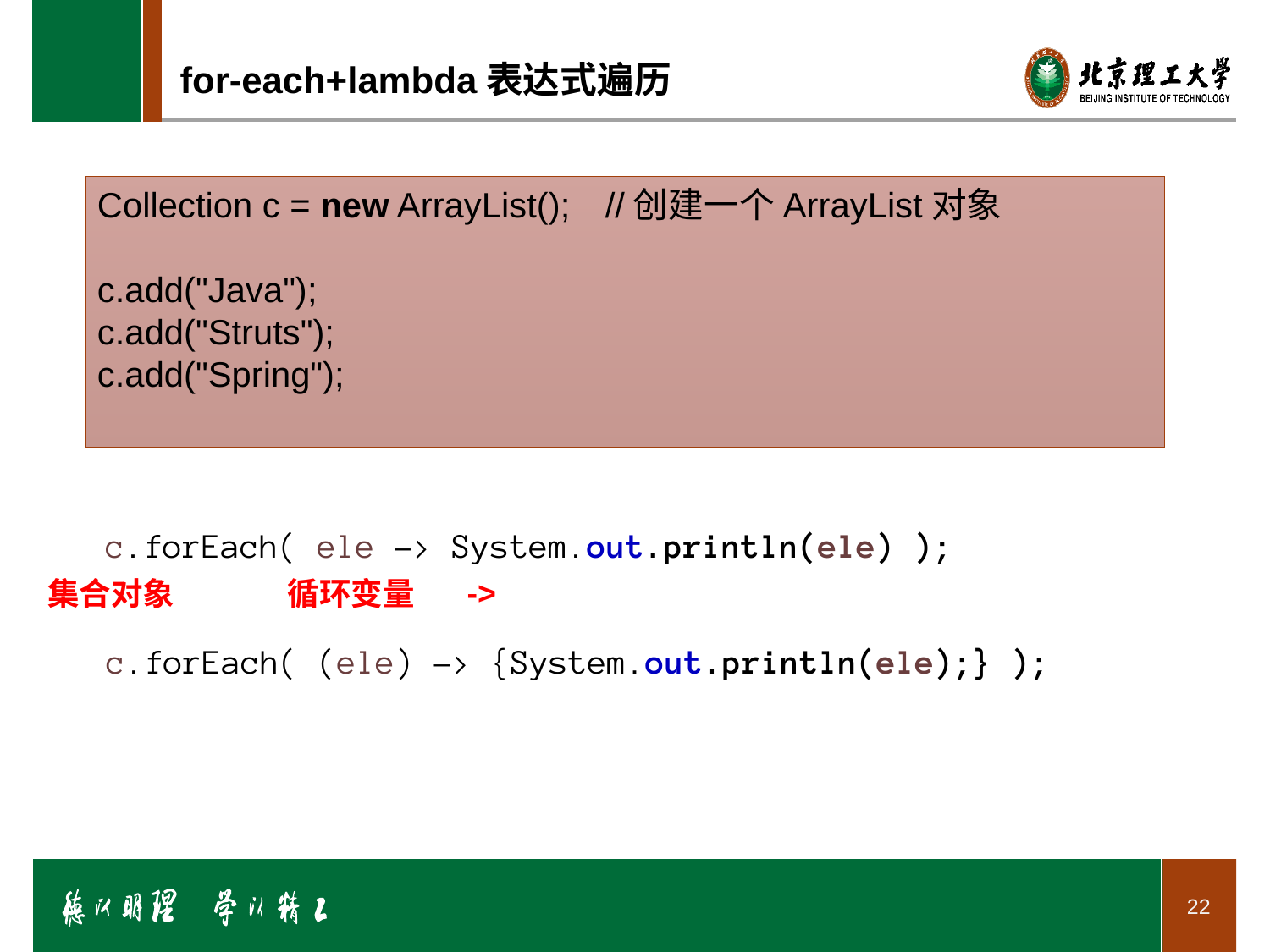

# for-each+lambda表达式遍历
Collection c = new ArrayList();	//创建一个ArrayList对象

c.add("Java");
c.add("Struts");
c.add("Spring");
c.forEach( ele -> System.out.println(ele) );
->
集合对象
循环变量
c.forEach( (ele) -> {System.out.println(ele);} );